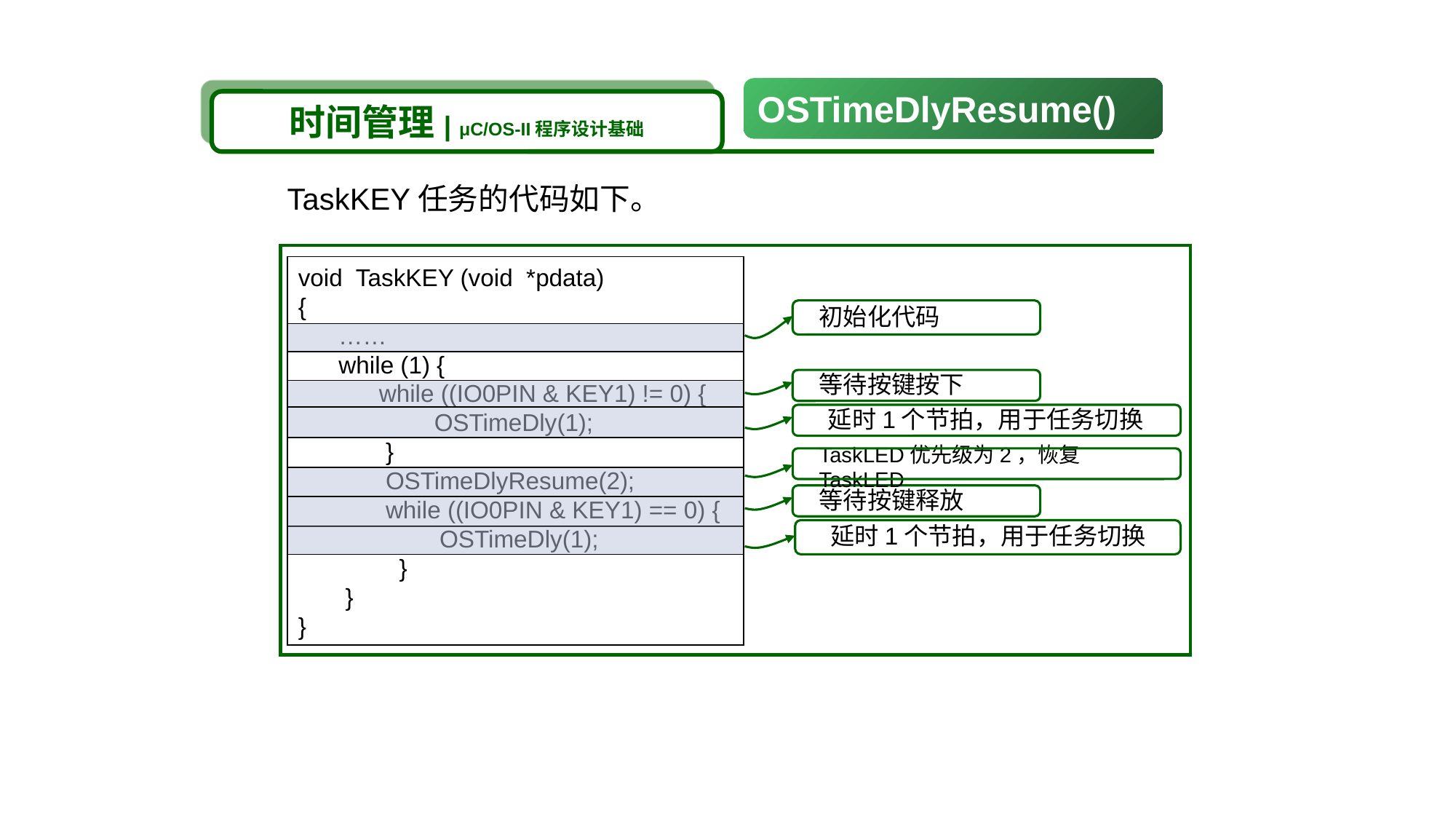

OSTimeDlyResume()
时间管理| μC/OS-II程序设计基础

TaskKEY任务的代码如下。

void  TaskKEY (void  *pdata)
{
      ……
      while (1) {
            while ((IO0PIN & KEY1) != 0) {
	    OSTimeDly(1);
             }
             OSTimeDlyResume(2);
             while ((IO0PIN & KEY1) == 0) {
                     OSTimeDly(1);
               }
       }
}
初始化代码

等待按键按下

延时1个节拍，用于任务切换

TaskLED优先级为2，恢复TaskLED

等待按键释放

延时1个节拍，用于任务切换